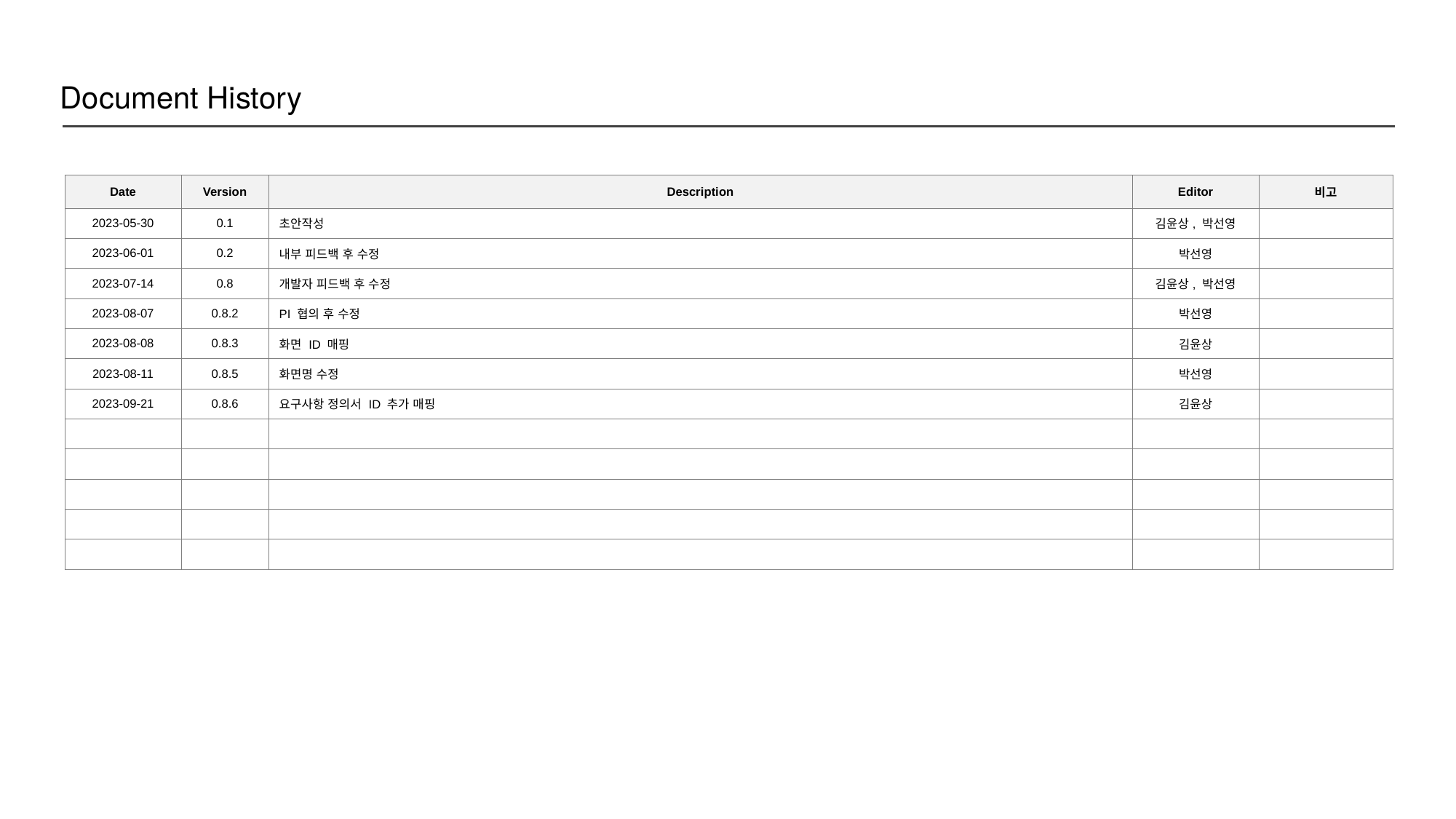

Document History
| Date | Version | Description | Editor | 비고 |
| --- | --- | --- | --- | --- |
| 2023-05-30 | 0.1 | 초안작성 | 김윤상, 박선영 |  |
| 2023-06-01 | 0.2 | 내부 피드백 후 수정 | 박선영 |  |
| 2023-07-14 | 0.8 | 개발자 피드백 후 수정 | 김윤상, 박선영 |  |
| 2023-08-07 | 0.8.2 | PI 협의 후 수정 | 박선영 |  |
| 2023-08-08 | 0.8.3 | 화면 ID 매핑 | 김윤상 |  |
| 2023-08-11 | 0.8.5 | 화면명 수정 | 박선영 |  |
| 2023-09-21 | 0.8.6 | 요구사항 정의서 ID 추가 매핑 | 김윤상 |  |
|  |  |  |  |  |
|  |  |  |  |  |
|  |  |  |  |  |
|  |  |  |  |  |
|  |  |  |  |  |